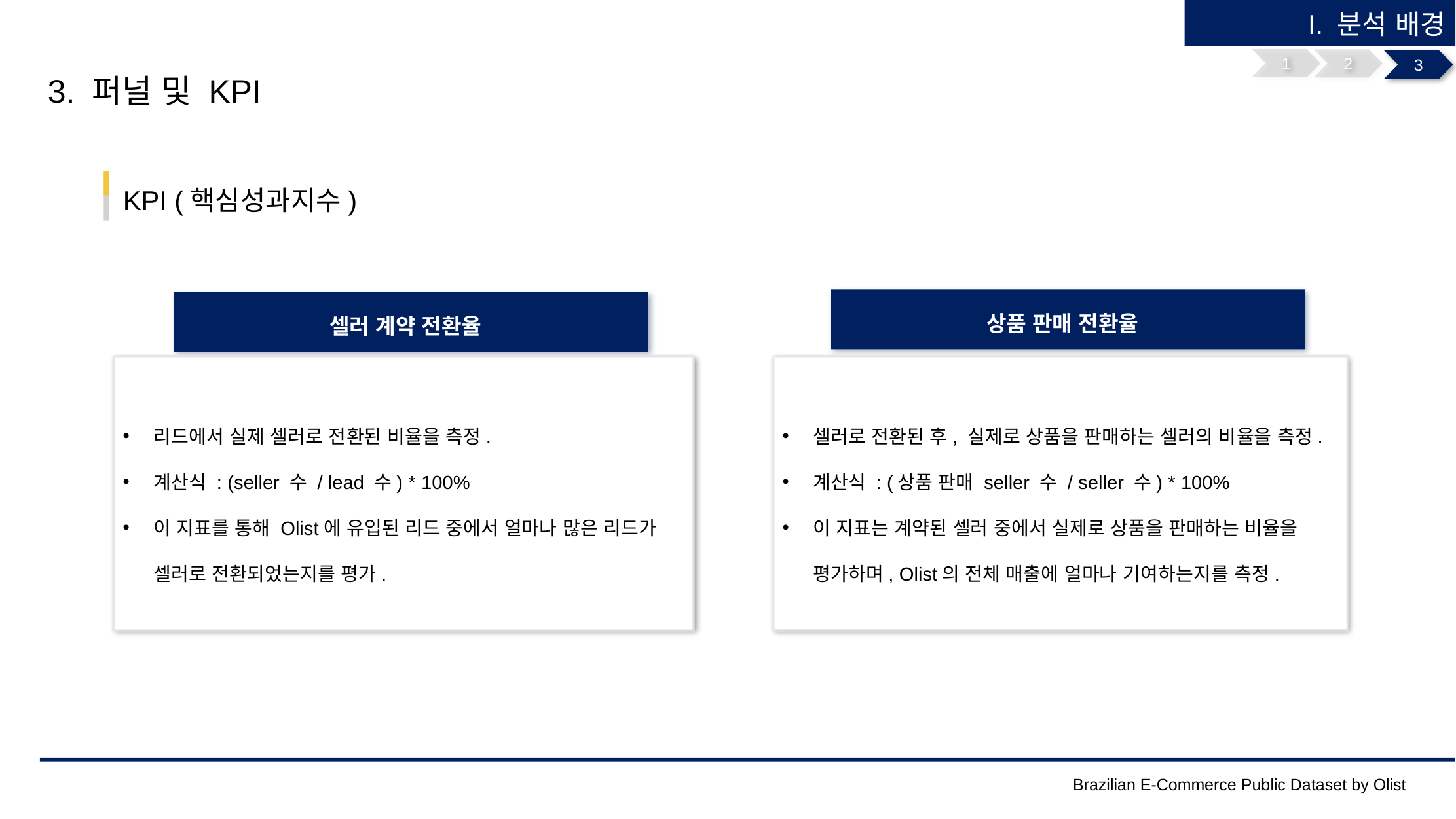

I. 분석 배경
1
2
3
3. 퍼널 및 KPI

KPI (핵심성과지수)

상품 판매 전환율

셀러 계약 전환율
리드에서 실제 셀러로 전환된 비율을 측정.
계산식 : (seller 수 / lead 수) * 100%
이 지표를 통해 Olist에 유입된 리드 중에서 얼마나 많은 리드가 셀러로 전환되었는지를 평가.
셀러로 전환된 후, 실제로 상품을 판매하는 셀러의 비율을 측정.
계산식 : (상품 판매 seller 수 / seller 수) * 100%
이 지표는 계약된 셀러 중에서 실제로 상품을 판매하는 비율을 평가하며, Olist의 전체 매출에 얼마나 기여하는지를 측정.

Brazilian E-Commerce Public Dataset by Olist